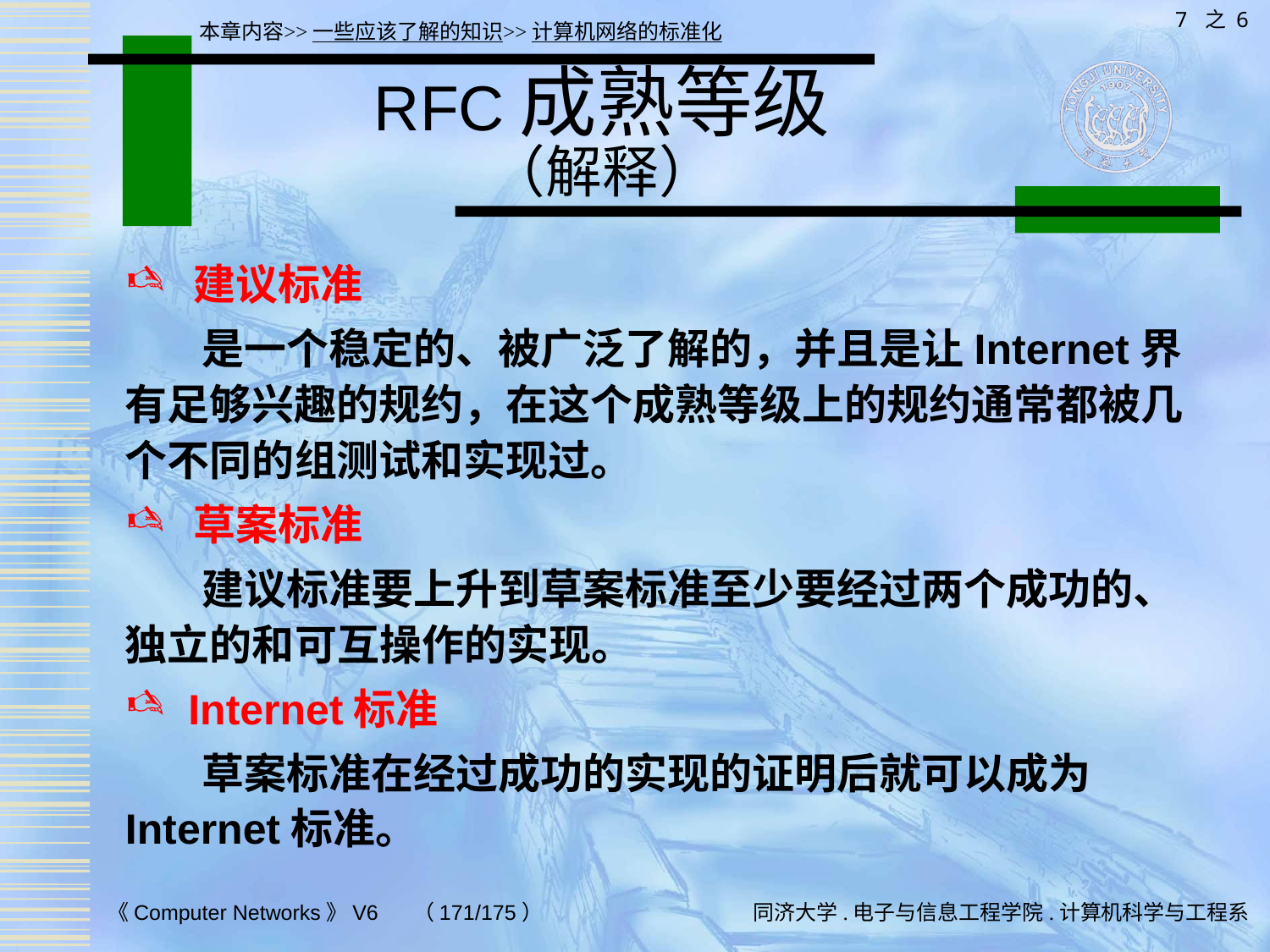

7 之 6
本章内容>>一些应该了解的知识>>计算机网络的标准化
# RFC成熟等级 （解释）
  建议标准
       是一个稳定的、被广泛了解的，并且是让Internet界有足够兴趣的规约，在这个成熟等级上的规约通常都被几个不同的组测试和实现过。
  草案标准
       建议标准要上升到草案标准至少要经过两个成功的、独立的和可互操作的实现。
  Internet标准
       草案标准在经过成功的实现的证明后就可以成为Internet标准。